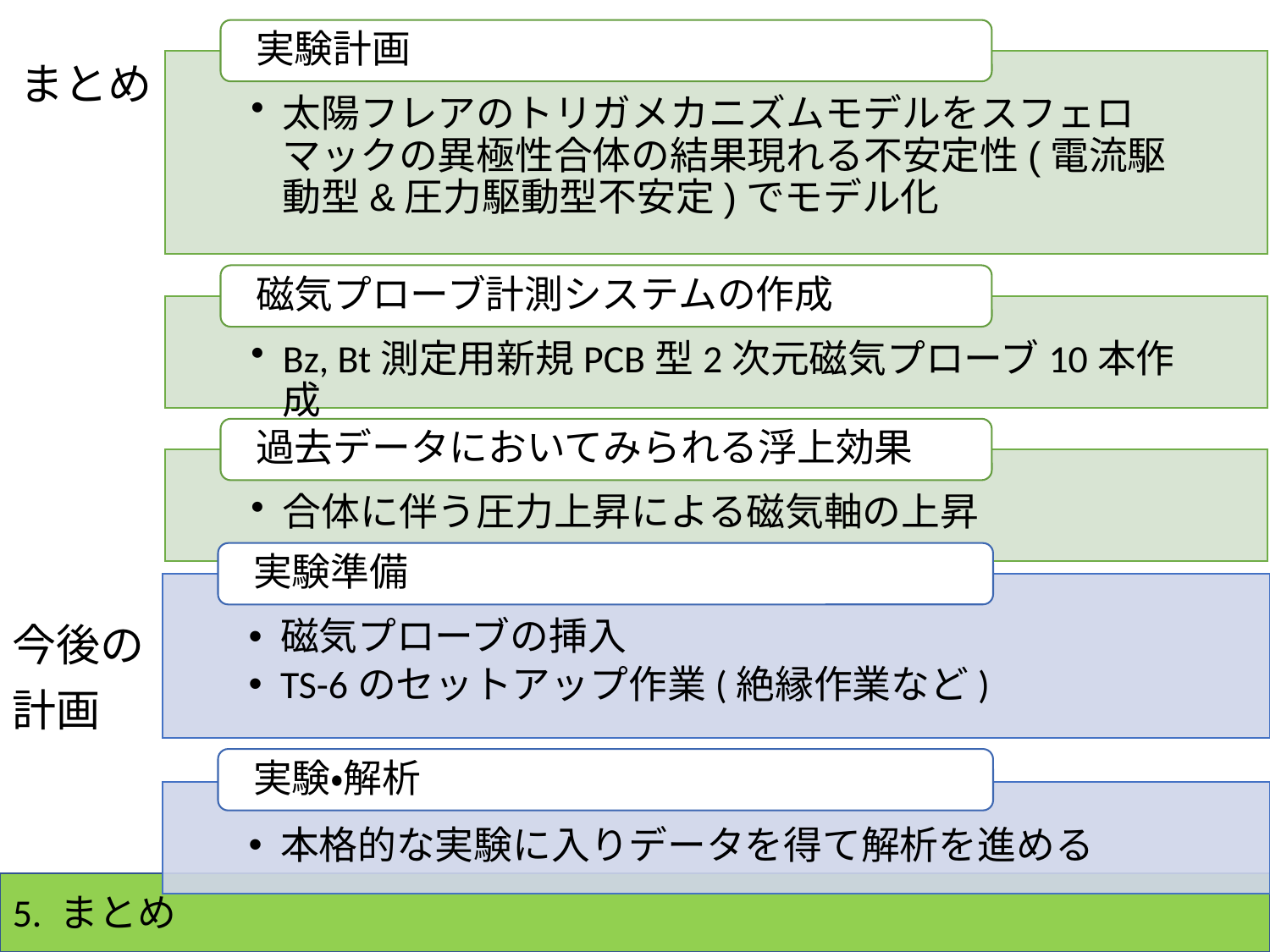

まとめ
太陽フレアのトリガメカニズムモデルをスフェロマックの異極性合体の結果現れる不安定性(電流駆動型&圧力駆動型不安定)でモデル化
実験計画
Bz, Bt測定用新規PCB型2次元磁気プローブ10本作成
磁気プローブ計測システムの作成
合体に伴う圧力上昇による磁気軸の上昇
過去データにおいてみられる浮上効果
磁気プローブの挿入
TS-6のセットアップ作業(絶縁作業など)
実験準備
本格的な実験に入りデータを得て解析を進める
実験・解析
今後の
計画